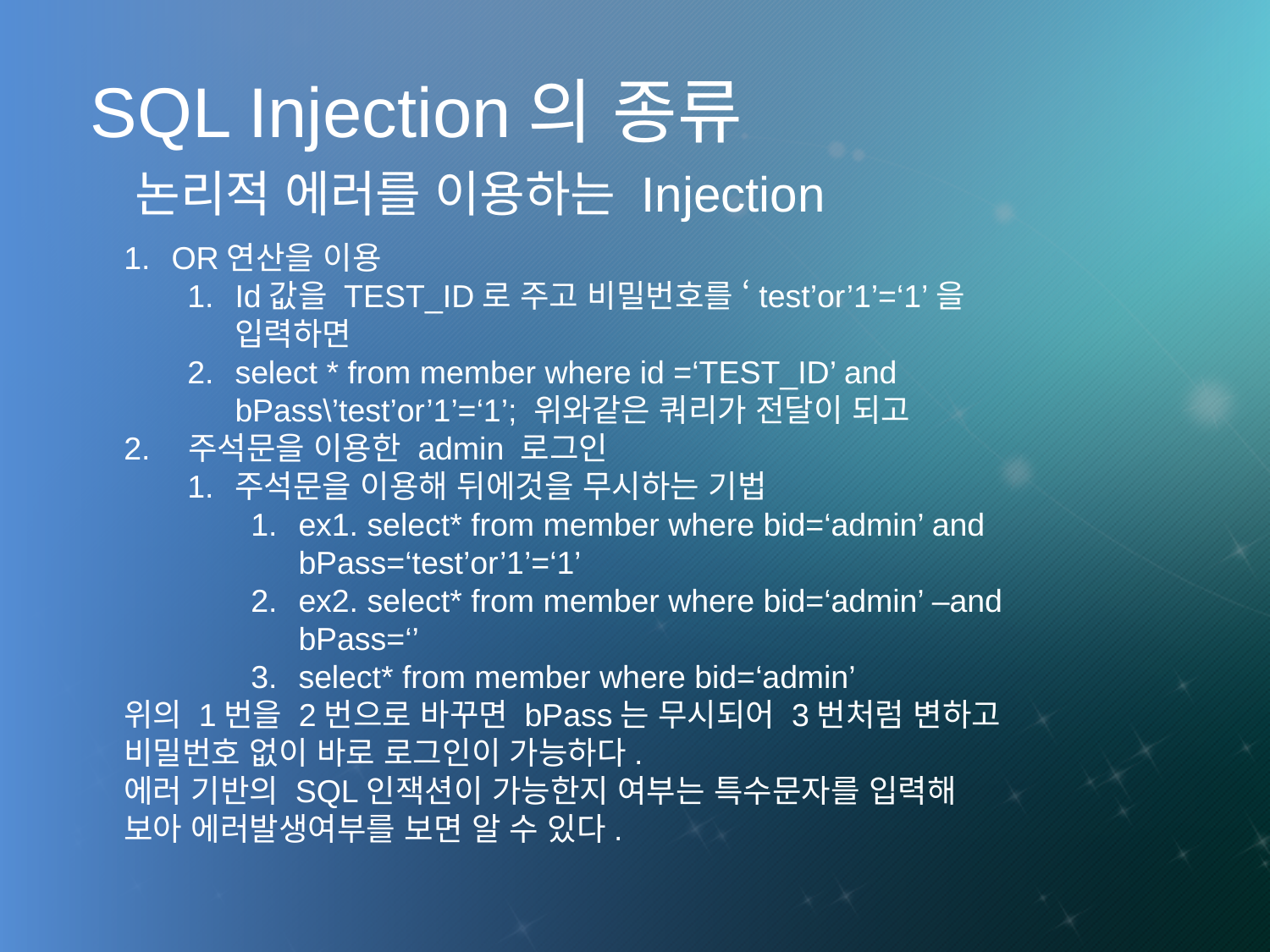

SQL Injection의 종류
논리적 에러를 이용하는 Injection
OR연산을 이용
Id값을 TEST_ID로 주고 비밀번호를 ‘test’or’1’=‘1’을 입력하면
select * from member where id =‘TEST_ID’ and bPass\’test’or’1’=‘1’; 위와같은 쿼리가 전달이 되고
 주석문을 이용한 admin 로그인
주석문을 이용해 뒤에것을 무시하는 기법
ex1. select* from member where bid=‘admin’ and bPass=‘test’or’1’=‘1’
ex2. select* from member where bid=‘admin’ –and bPass=‘’
select* from member where bid=‘admin’
위의 1번을 2번으로 바꾸면 bPass는 무시되어 3번처럼 변하고 비밀번호 없이 바로 로그인이 가능하다.
에러 기반의 SQL인잭션이 가능한지 여부는 특수문자를 입력해 보아 에러발생여부를 보면 알 수 있다.